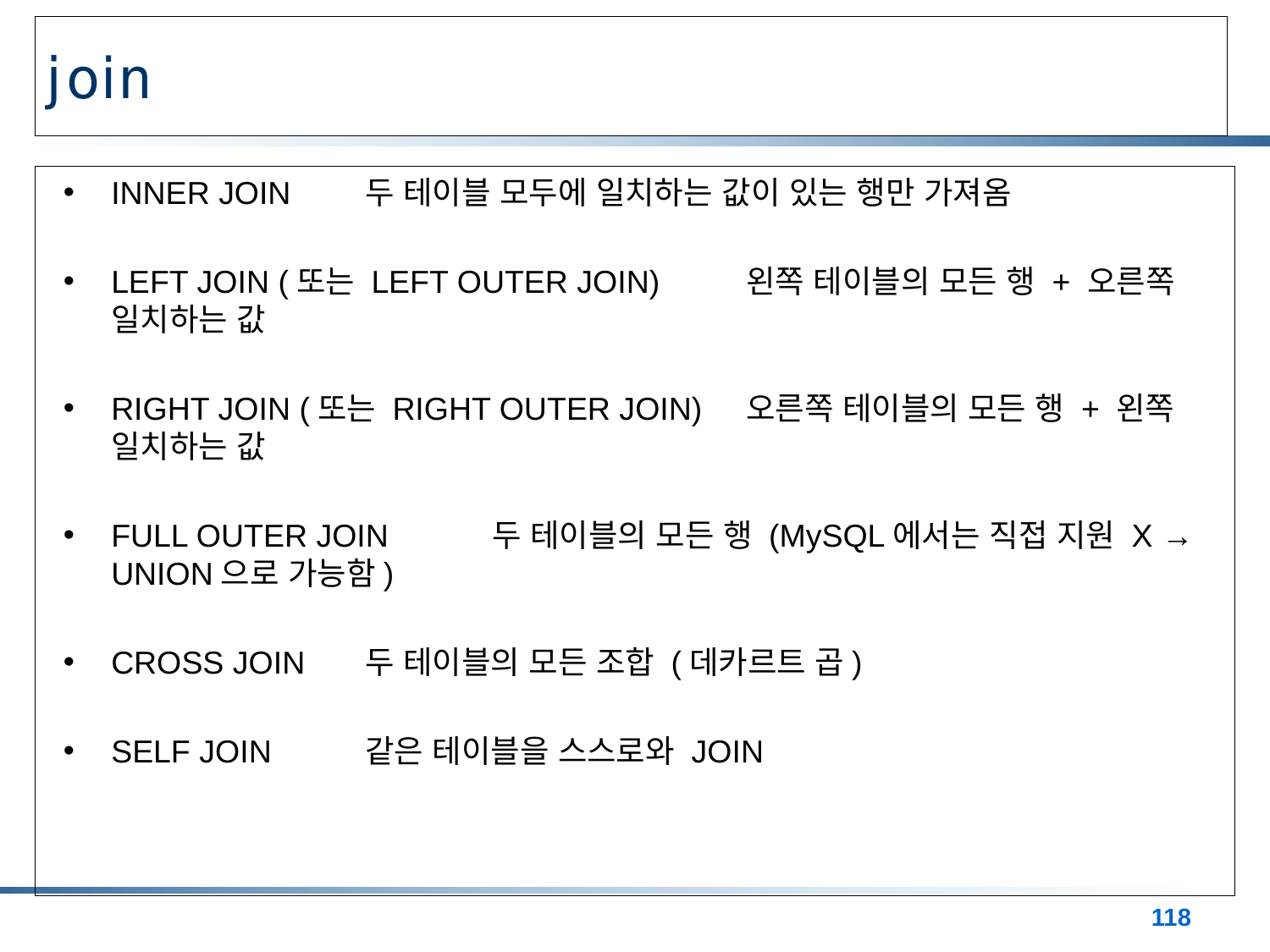

# join
INNER JOIN	두 테이블 모두에 일치하는 값이 있는 행만 가져옴

LEFT JOIN (또는 LEFT OUTER JOIN)	왼쪽 테이블의 모든 행 + 오른쪽 일치하는 값

RIGHT JOIN (또는 RIGHT OUTER JOIN)	오른쪽 테이블의 모든 행 + 왼쪽 일치하는 값

FULL OUTER JOIN	두 테이블의 모든 행 (MySQL에서는 직접 지원 X → UNION으로 가능함)

CROSS JOIN	두 테이블의 모든 조합 (데카르트 곱)

SELF JOIN	같은 테이블을 스스로와 JOIN